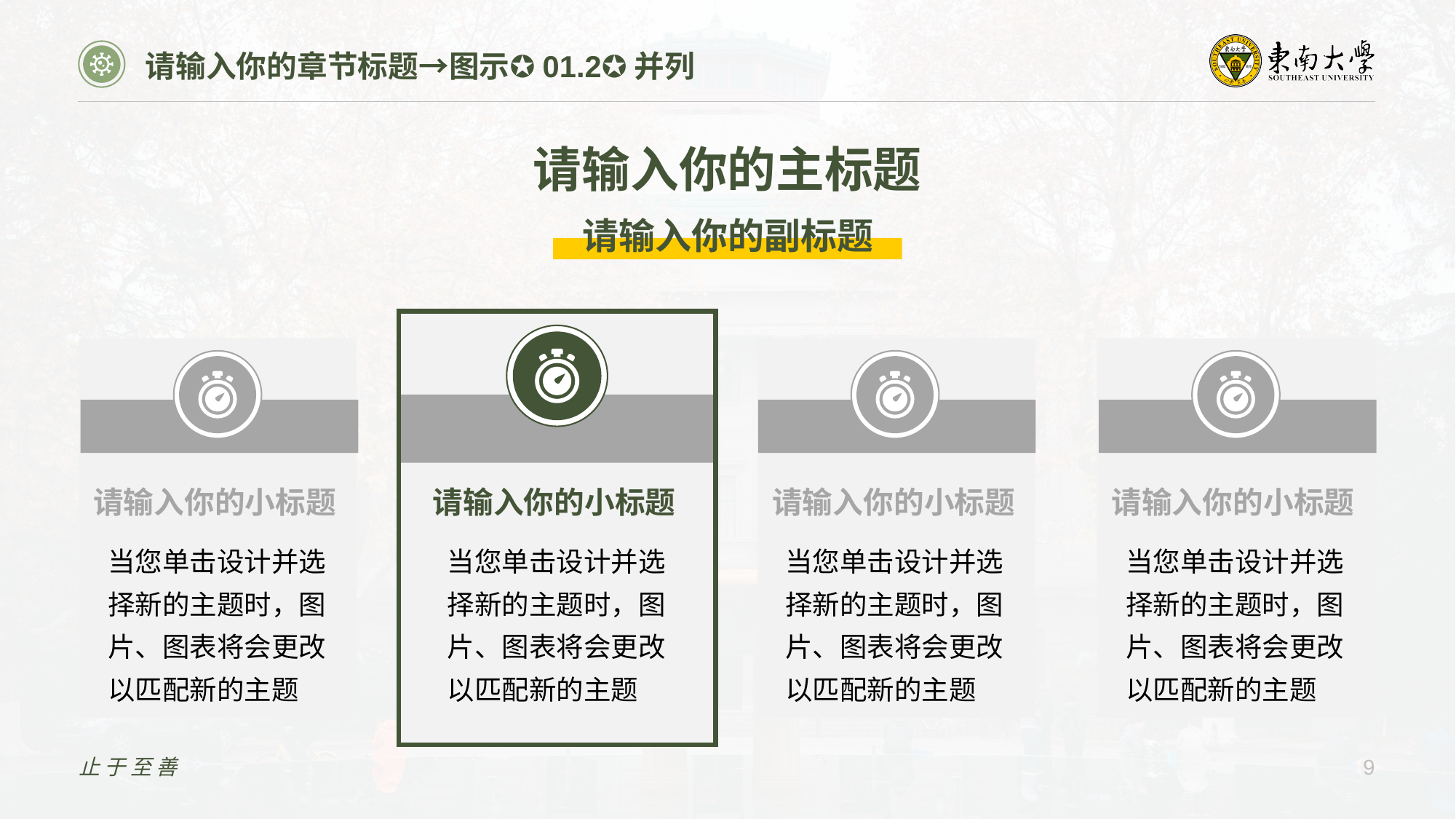

请输入你的章节标题→图示✪01.2✪并列
请输入你的主标题
请输入你的副标题

请输入你的小标题
请输入你的小标题
请输入你的小标题
请输入你的小标题
当您单击设计并选择新的主题时，图片、图表将会更改以匹配新的主题
当您单击设计并选择新的主题时，图片、图表将会更改以匹配新的主题
当您单击设计并选择新的主题时，图片、图表将会更改以匹配新的主题
当您单击设计并选择新的主题时，图片、图表将会更改以匹配新的主题
止于至善
9